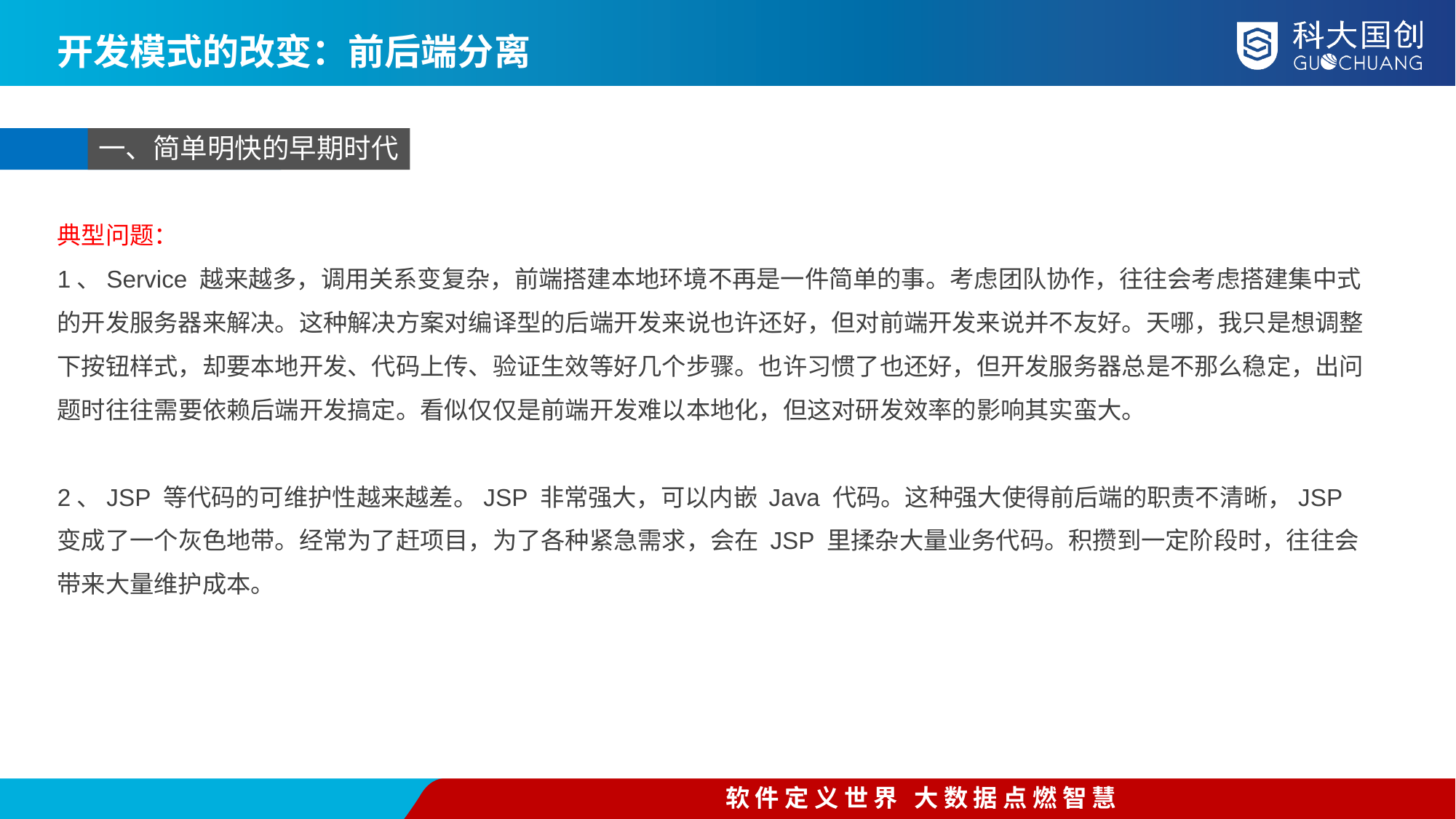

开发模式的改变：前后端分离
一、简单明快的早期时代

典型问题：
1、Service 越来越多，调用关系变复杂，前端搭建本地环境不再是一件简单的事。考虑团队协作，往往会考虑搭建集中式的开发服务器来解决。这种解决方案对编译型的后端开发来说也许还好，但对前端开发来说并不友好。天哪，我只是想调整下按钮样式，却要本地开发、代码上传、验证生效等好几个步骤。也许习惯了也还好，但开发服务器总是不那么稳定，出问题时往往需要依赖后端开发搞定。看似仅仅是前端开发难以本地化，但这对研发效率的影响其实蛮大。

2、JSP 等代码的可维护性越来越差。JSP 非常强大，可以内嵌 Java 代码。这种强大使得前后端的职责不清晰，JSP 变成了一个灰色地带。经常为了赶项目，为了各种紧急需求，会在 JSP 里揉杂大量业务代码。积攒到一定阶段时，往往会带来大量维护成本。